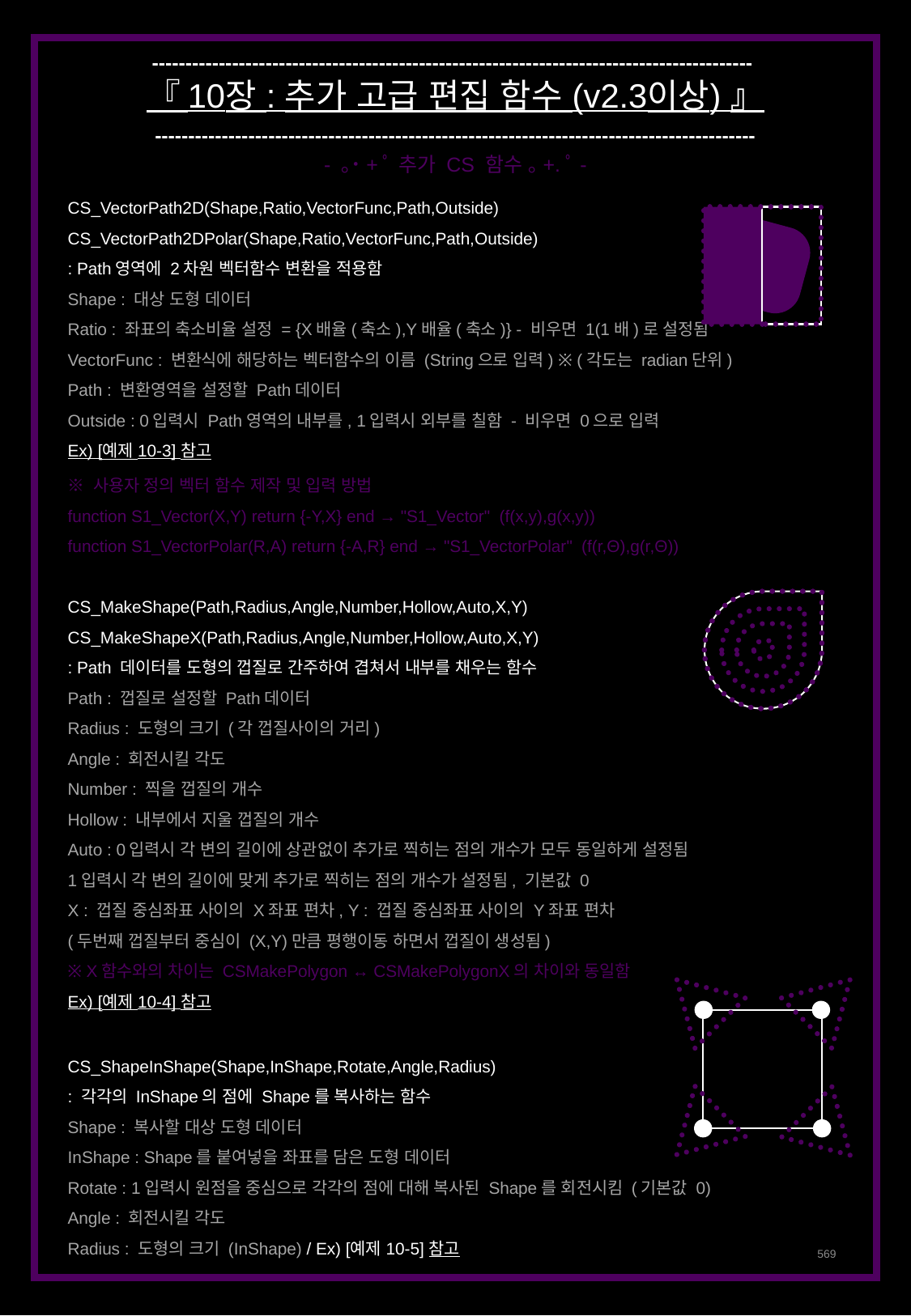

------------------------------------------------------------------------------------------
『 10장 : 추가 고급 편집 함수 (v2.3이상) 』
------------------------------------------------------------------------------------------
- ｡˙+ﾟ 추가 CS 함수 ｡+.ﾟ-
CS_VectorPath2D(Shape,Ratio,VectorFunc,Path,Outside)
CS_VectorPath2DPolar(Shape,Ratio,VectorFunc,Path,Outside)
: Path영역에 2차원 벡터함수 변환을 적용함
Shape : 대상 도형 데이터
Ratio : 좌표의 축소비율 설정 = {X배율(축소),Y배율(축소)} - 비우면 1(1배)로 설정됨
VectorFunc : 변환식에 해당하는 벡터함수의 이름 (String으로 입력) ※ (각도는 radian단위)
Path : 변환영역을 설정할 Path데이터
Outside : 0입력시 Path영역의 내부를, 1입력시 외부를 칠함 - 비우면 0으로 입력
Ex) [예제 10-3] 참고
※ 사용자 정의 벡터 함수 제작 및 입력 방법
function S1_Vector(X,Y) return {-Y,X} end → "S1_Vector"  (f(x,y),g(x,y))
function S1_VectorPolar(R,A) return {-A,R} end → "S1_VectorPolar"  (f(r,Θ),g(r,Θ))

CS_MakeShape(Path,Radius,Angle,Number,Hollow,Auto,X,Y)
CS_MakeShapeX(Path,Radius,Angle,Number,Hollow,Auto,X,Y)
: Path 데이터를 도형의 껍질로 간주하여 겹쳐서 내부를 채우는 함수
Path : 껍질로 설정할 Path데이터
Radius : 도형의 크기 (각 껍질사이의 거리)
Angle : 회전시킬 각도
Number : 찍을 껍질의 개수
Hollow : 내부에서 지울 껍질의 개수
Auto : 0입력시 각 변의 길이에 상관없이 추가로 찍히는 점의 개수가 모두 동일하게 설정됨
1입력시 각 변의 길이에 맞게 추가로 찍히는 점의 개수가 설정됨, 기본값 0
X : 껍질 중심좌표 사이의 X좌표 편차, Y : 껍질 중심좌표 사이의 Y좌표 편차
(두번째 껍질부터 중심이 (X,Y)만큼 평행이동 하면서 껍질이 생성됨)
※ X함수와의 차이는 CSMakePolygon ↔ CSMakePolygonX의 차이와 동일함
Ex) [예제 10-4] 참고

CS_ShapeInShape(Shape,InShape,Rotate,Angle,Radius)
: 각각의 InShape의 점에 Shape를 복사하는 함수
Shape : 복사할 대상 도형 데이터
InShape : Shape를 붙여넣을 좌표를 담은 도형 데이터
Rotate : 1입력시 원점을 중심으로 각각의 점에 대해 복사된 Shape를 회전시킴 (기본값 0)
Angle : 회전시킬 각도
Radius : 도형의 크기 (InShape) / Ex) [예제 10-5] 참고

569